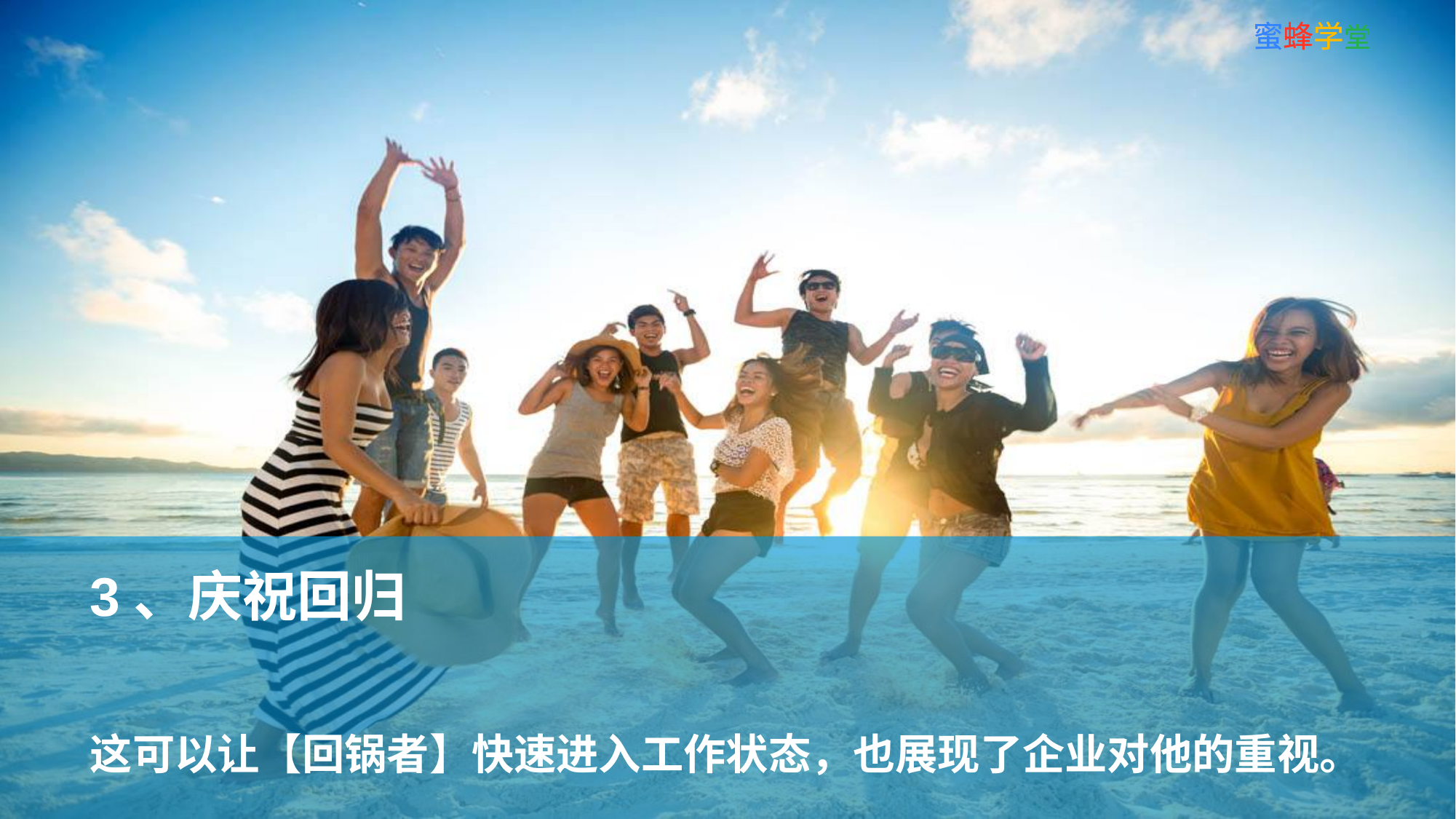

蜜蜂学堂

3、庆祝回归

这可以让【回锅者】快速进入工作状态，也展现了企业对他的重视。